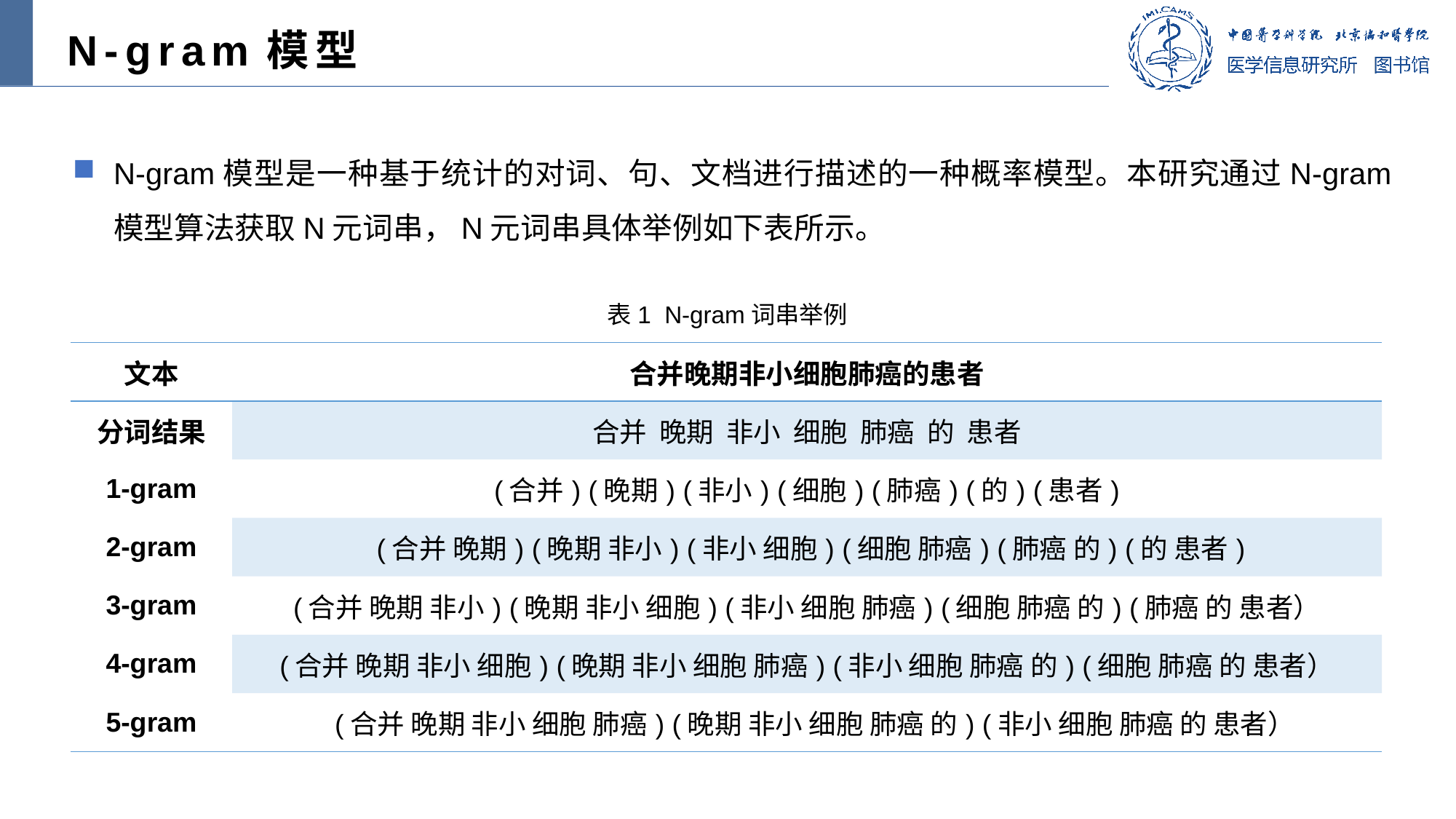

N-gram模型
N-gram模型是一种基于统计的对词、句、文档进行描述的一种概率模型。本研究通过N-gram模型算法获取N元词串，N元词串具体举例如下表所示。
表1  N-gram词串举例
| 文本 | 合并晚期非小细胞肺癌的患者 |
| --- | --- |
| 分词结果 | 合并 晚期 非小 细胞 肺癌 的 患者 |
| 1-gram | (合并) (晚期) (非小) (细胞) (肺癌) (的) (患者) |
| 2-gram | (合并 晚期) (晚期 非小) (非小 细胞) (细胞 肺癌) (肺癌 的) (的 患者) |
| 3-gram | (合并 晚期 非小) (晚期 非小 细胞) (非小 细胞 肺癌) (细胞 肺癌 的) (肺癌 的 患者） |
| 4-gram | (合并 晚期 非小 细胞) (晚期 非小 细胞 肺癌) (非小 细胞 肺癌 的) (细胞 肺癌 的 患者） |
| 5-gram | (合并 晚期 非小 细胞 肺癌) (晚期 非小 细胞 肺癌 的) (非小 细胞 肺癌 的 患者） |